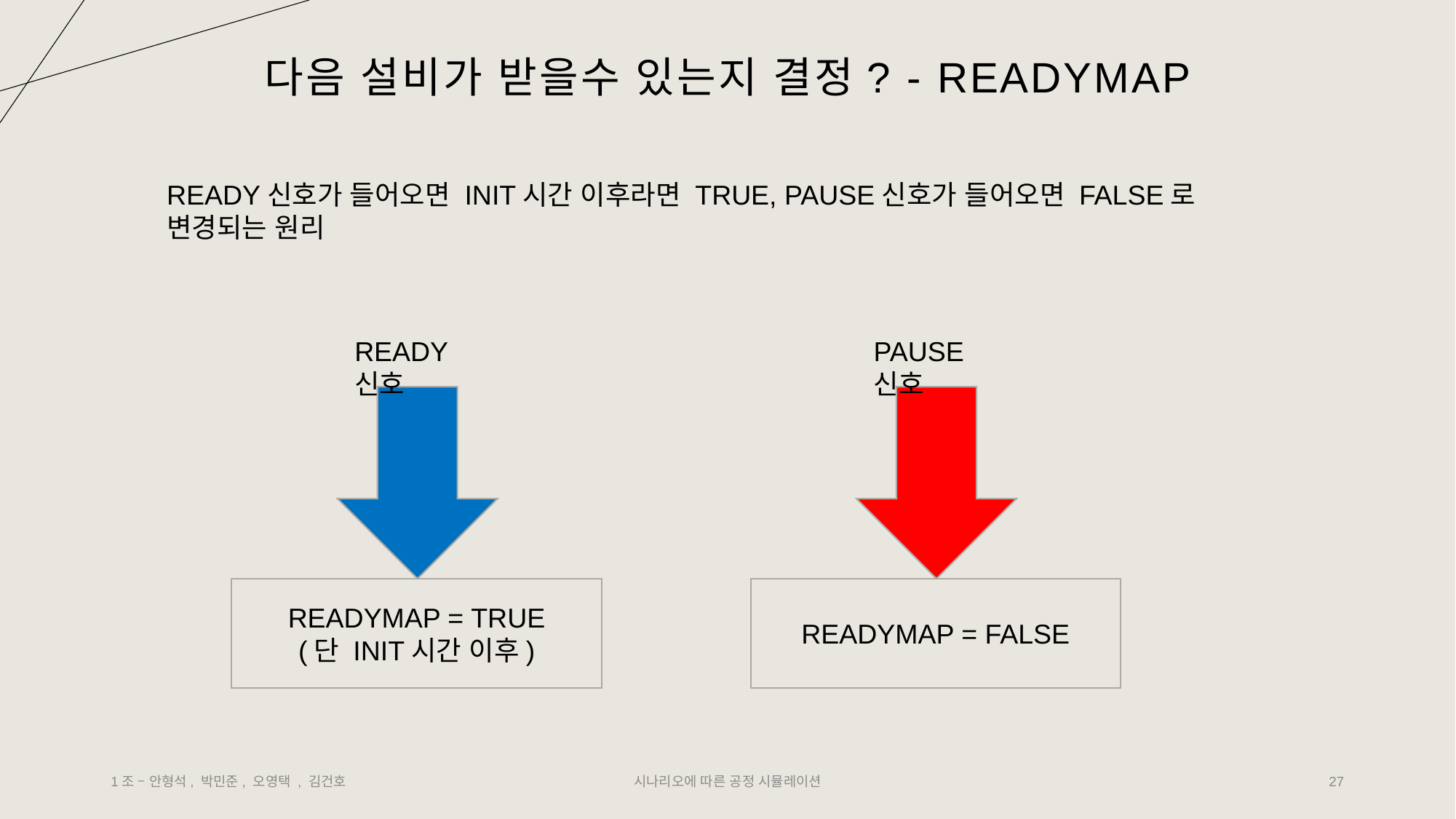

# 다음 설비가 받을수 있는지 결정? - ReadyMap
READY신호가 들어오면 INIT시간 이후라면 TRUE, PAUSE신호가 들어오면 FALSE로 변경되는 원리
READY 신호
PAUSE 신호

READYMAP = TRUE
(단 INIT시간 이후)
READYMAP = FALSE
1조 – 안형석, 박민준, 오영택 , 김건호
시나리오에 따른 공정 시뮬레이션
27